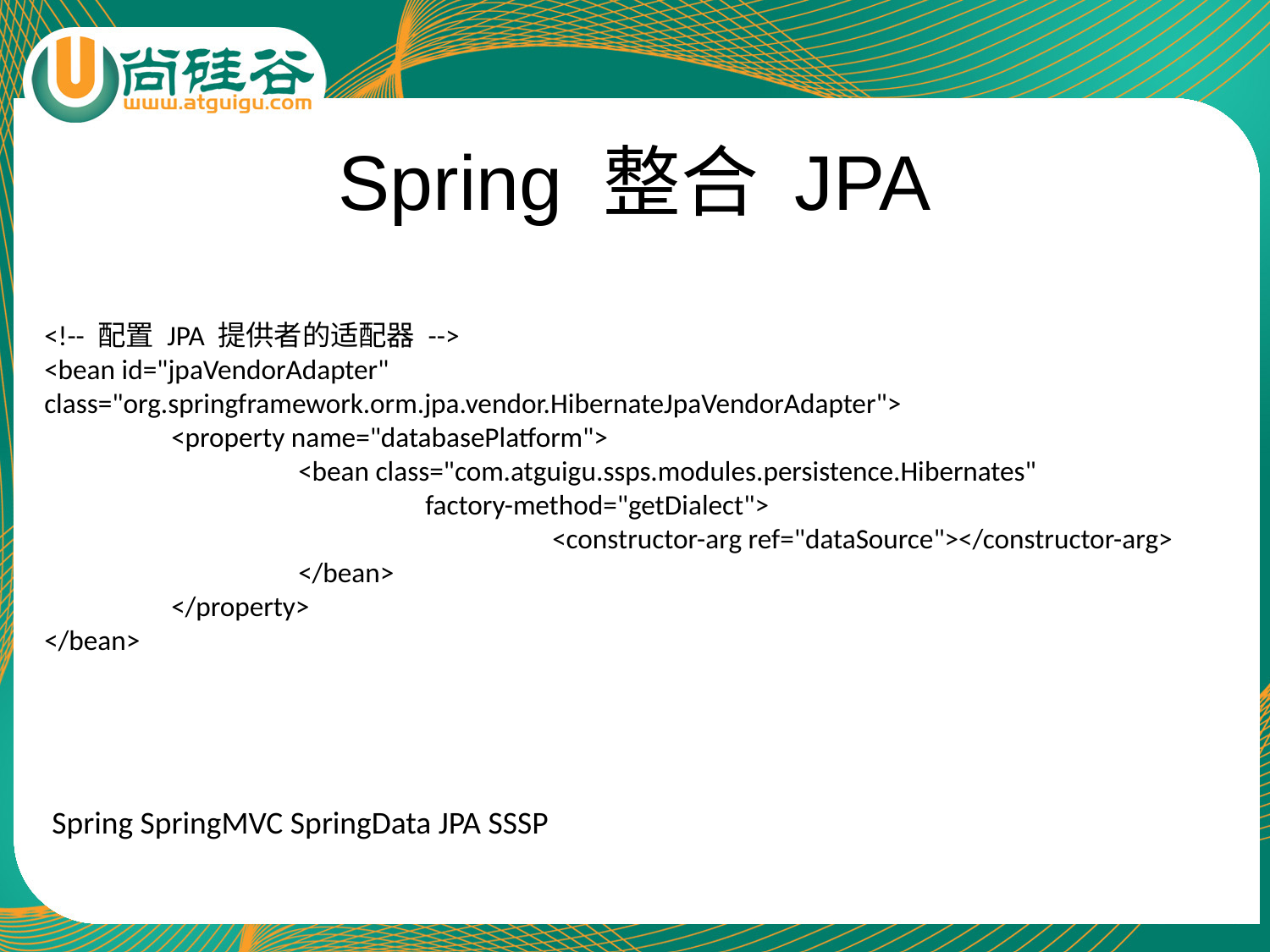

# Spring 整合 JPA
<!-- 配置 JPA 提供者的适配器 -->
<bean id="jpaVendorAdapter"  	class="org.springframework.orm.jpa.vendor.HibernateJpaVendorAdapter">
	<property name="databasePlatform">
		<bean class="com.atguigu.ssps.modules.persistence.Hibernates"
			factory-method="getDialect">
				<constructor-arg ref="dataSource"></constructor-arg>
		</bean>
	</property>
</bean>
Spring SpringMVC SpringData JPA SSSP